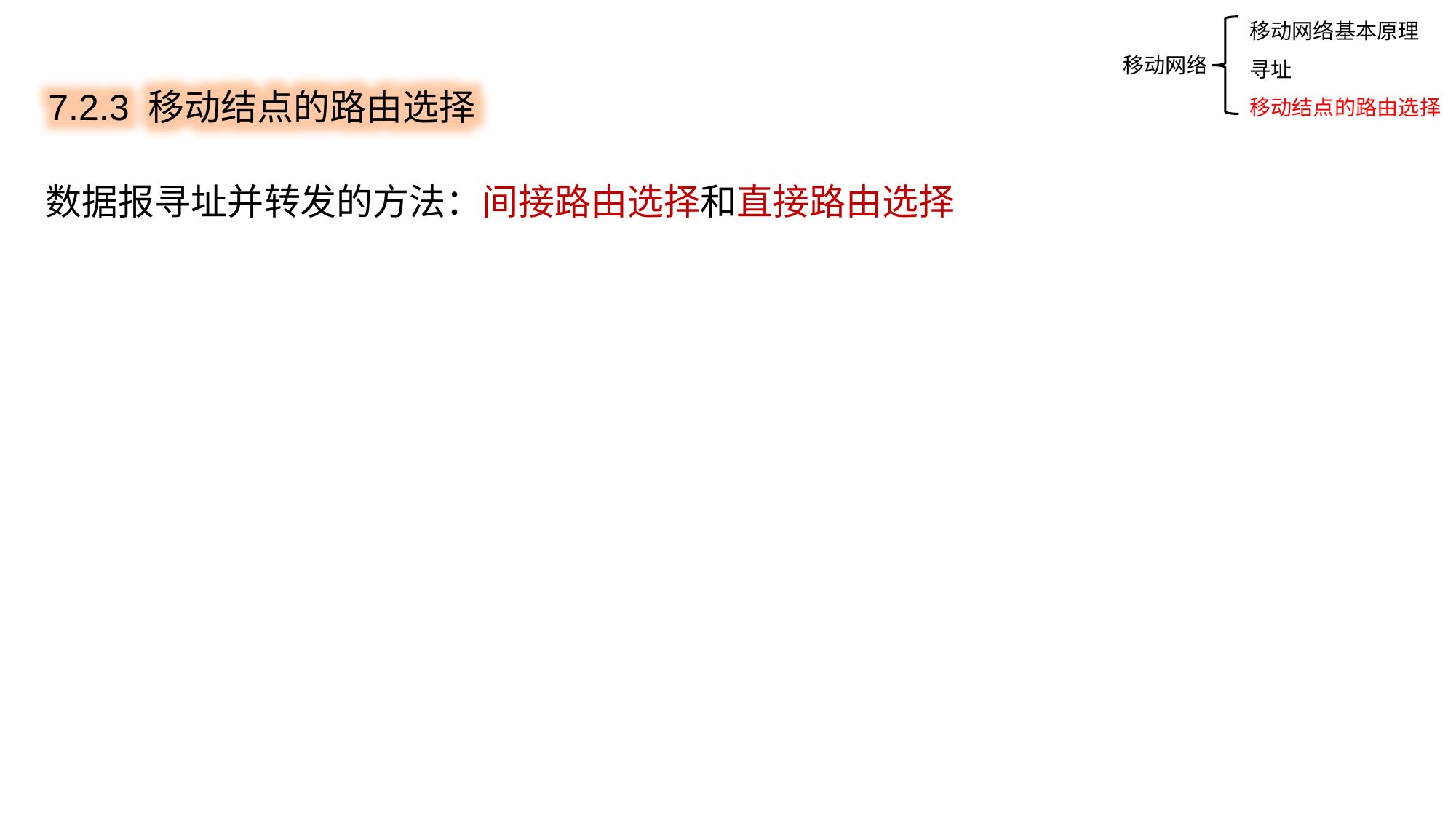

移动网络基本原理
寻址
移动结点的路由选择

7.2.3 移动结点的路由选择
移动网络
数据报寻址并转发的方法：间接路由选择和直接路由选择